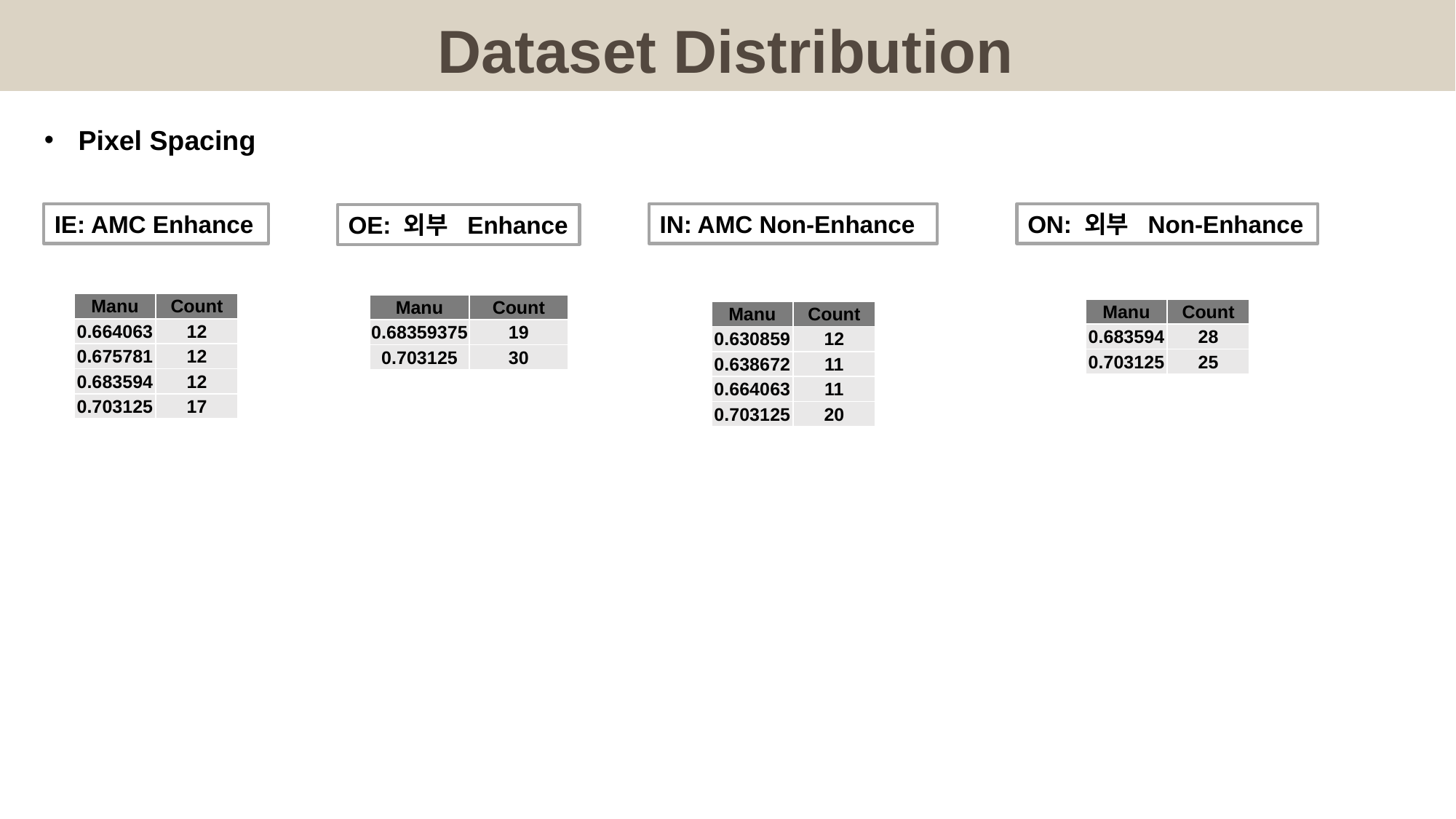

Dataset Distribution

#
Pixel Spacing
IE: AMC Enhance
IN: AMC Non-Enhance
ON: 외부  Non-Enhance
OE: 외부  Enhance
| Manu | Count |
| --- | --- |
| 0.664063 | 12 |
| 0.675781 | 12 |
| 0.683594 | 12 |
| 0.703125 | 17 |
| Manu | Count |
| --- | --- |
| 0.68359375 | 19 |
| 0.703125 | 30 |
| Manu | Count |
| --- | --- |
| 0.683594 | 28 |
| 0.703125 | 25 |
| Manu | Count |
| --- | --- |
| 0.630859 | 12 |
| 0.638672 | 11 |
| 0.664063 | 11 |
| 0.703125 | 20 |